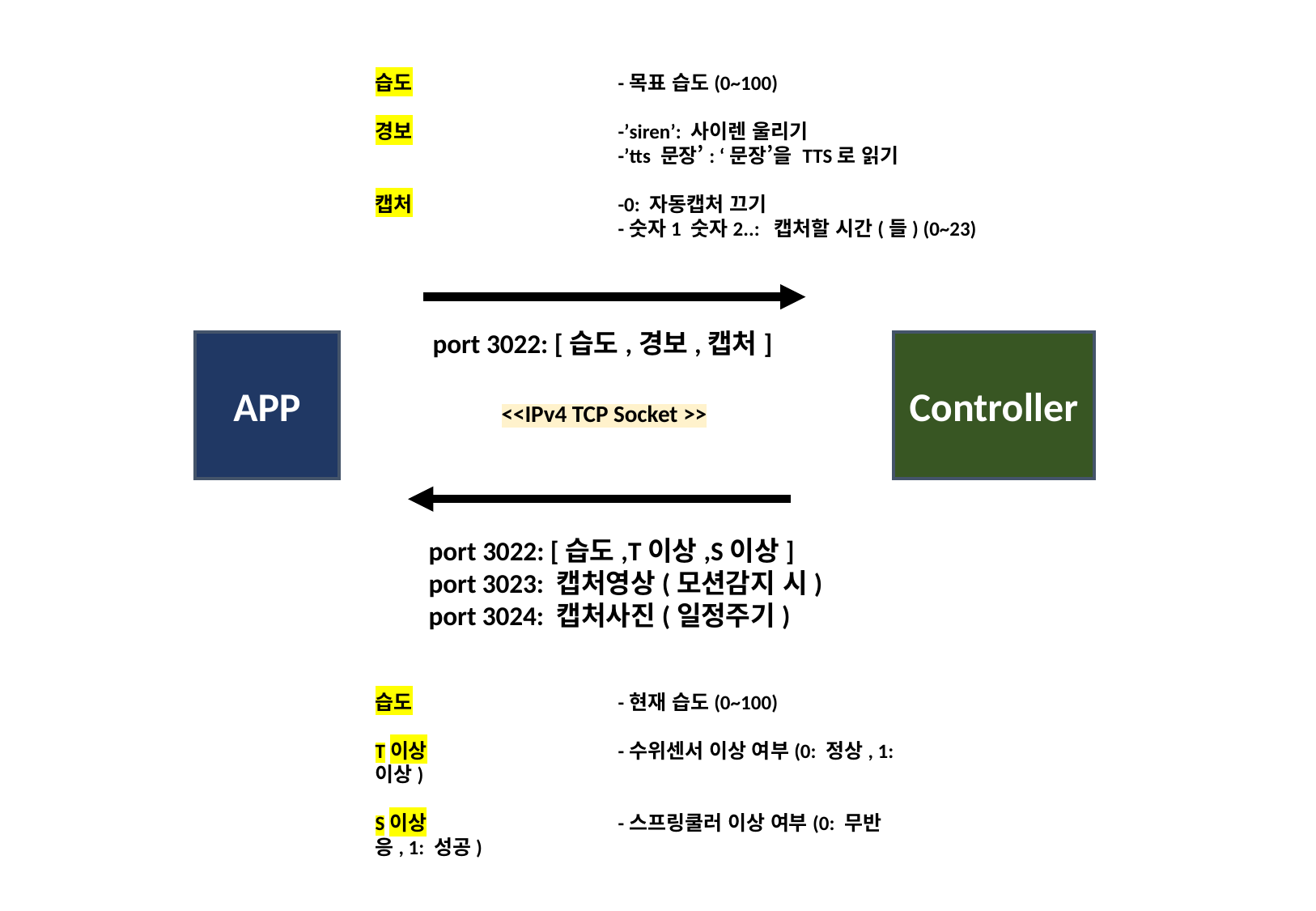

습도		-목표 습도(0~100)

경보		-’siren’: 사이렌 울리기
		-’tts 문장’: ‘문장’을 TTS로 읽기

캡처		-0: 자동캡처 끄기
		-숫자1 숫자2..:  캡처할 시간(들) (0~23)
port 3022: [습도,경보,캡처]
APP
Controller
<<IPv4 TCP Socket >>
port 3022: [습도,T이상,S이상]
port 3023: 캡처영상(모션감지 시)
port 3024: 캡처사진(일정주기)
습도		-현재 습도(0~100)

T이상		-수위센서 이상 여부(0: 정상, 1: 이상)

S이상		-스프링쿨러 이상 여부(0: 무반응, 1: 성공)